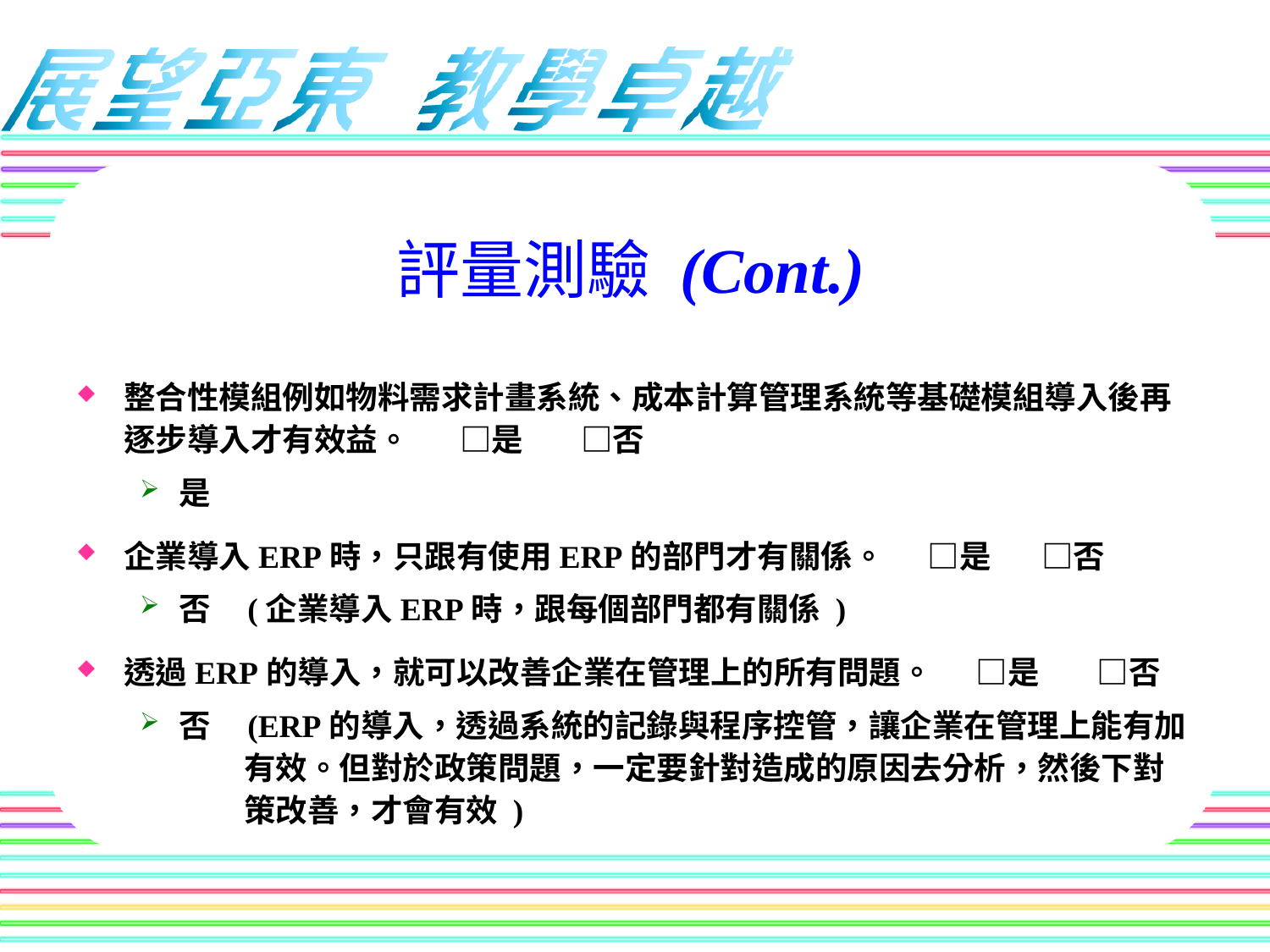

# 評量測驗 (Cont.)
整合性模組例如物料需求計畫系統、成本計算管理系統等基礎模組導入後再逐步導入才有效益。       □是        □否
是
企業導入ERP時，只跟有使用ERP的部門才有關係。      □是       □否
否    (企業導入ERP時，跟每個部門都有關係 )
透過ERP的導入，就可以改善企業在管理上的所有問題。      □是        □否
否    (ERP的導入，透過系統的記錄與程序控管，讓企業在管理上能有加
         有效。但對於政策問題，一定要針對造成的原因去分析，然後下對
         策改善，才會有效 )